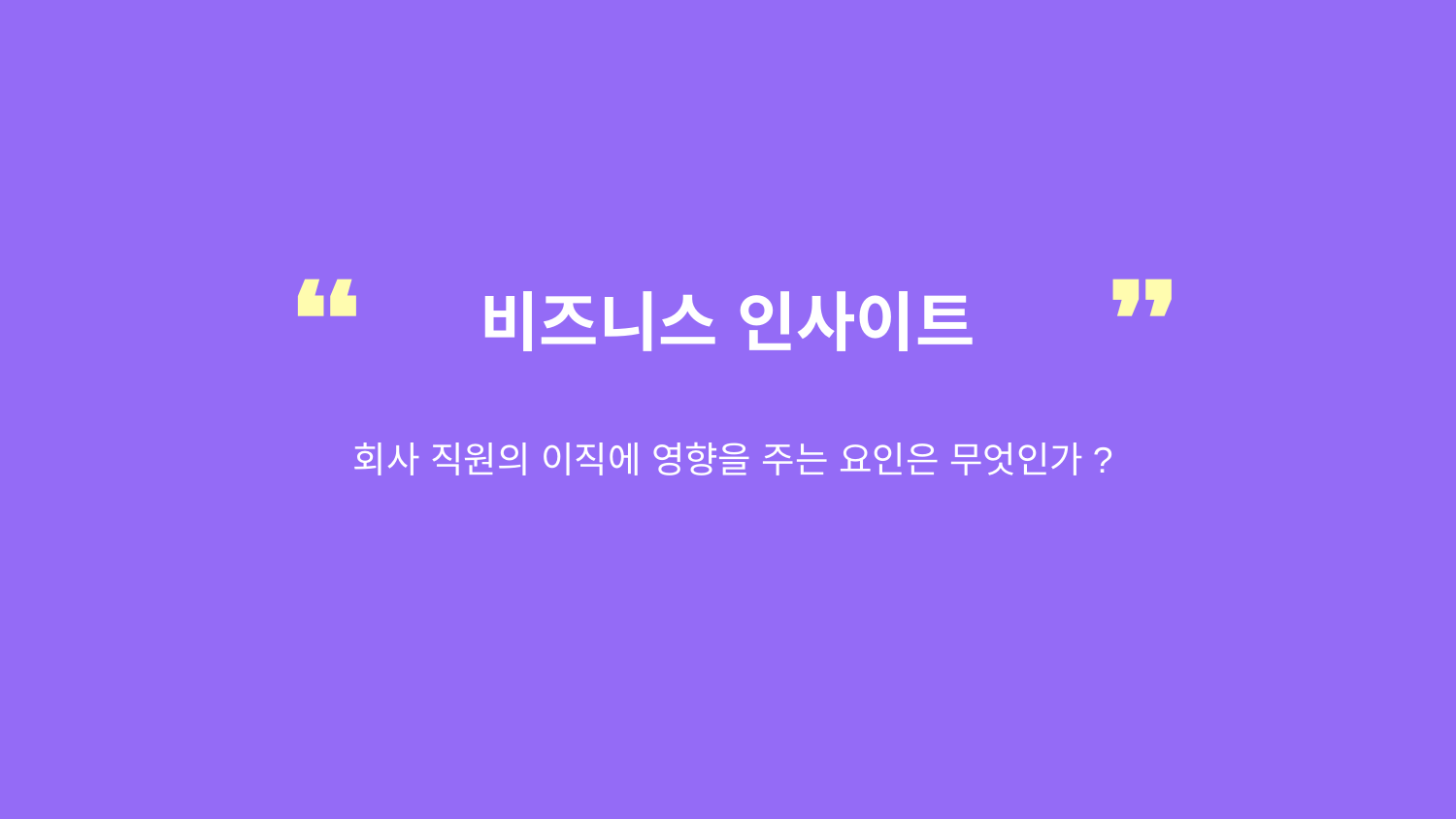

“
”
비즈니스 인사이트
회사 직원의 이직에 영향을 주는 요인은 무엇인가?